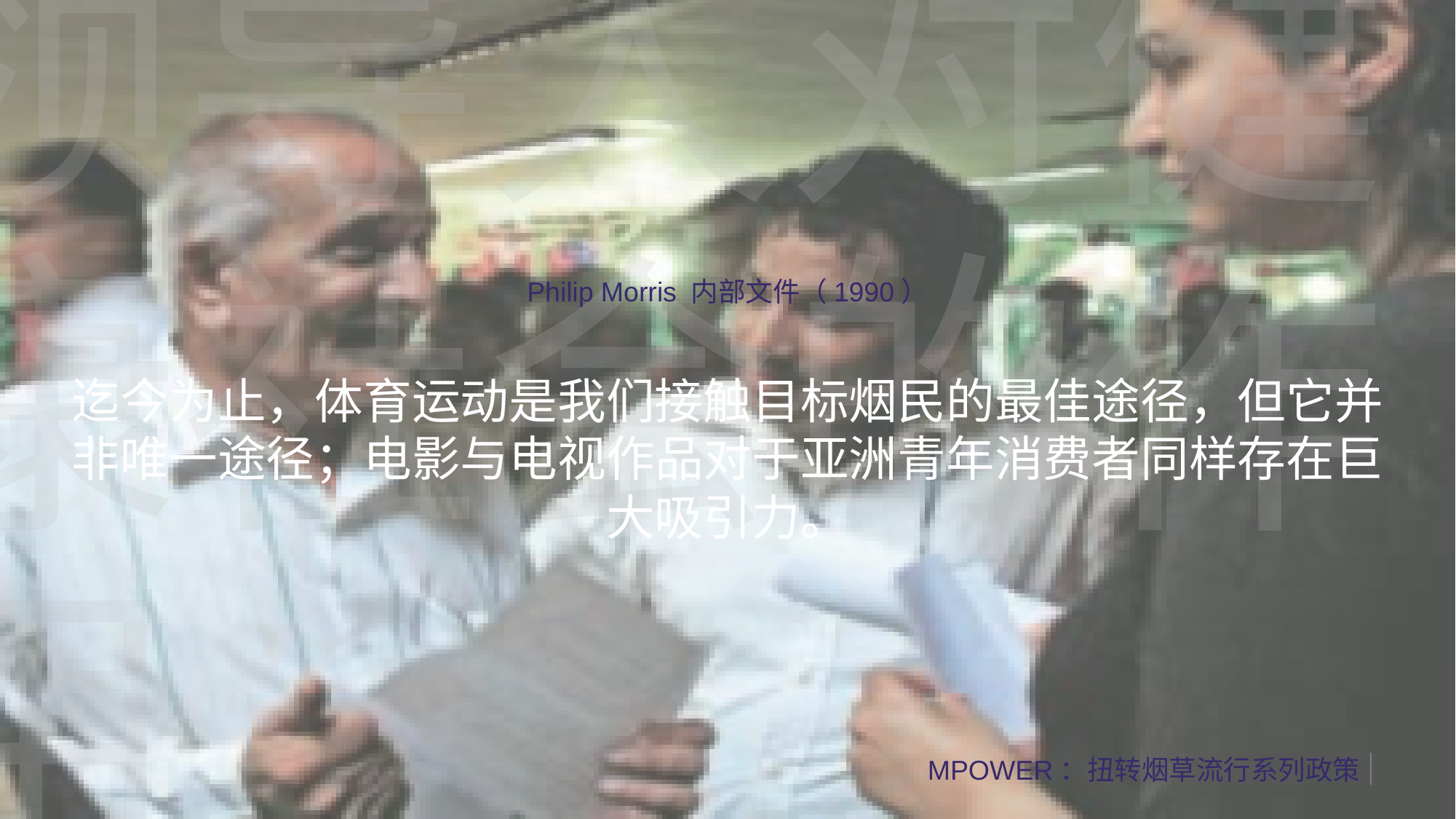

领导人对健康社会的作用
Philip Morris 内部文件（1990）

迄今为止，体育运动是我们接触目标烟民的最佳途径，但它并非唯一途径；电影与电视作品对于亚洲青年消费者同样存在巨大吸引力。